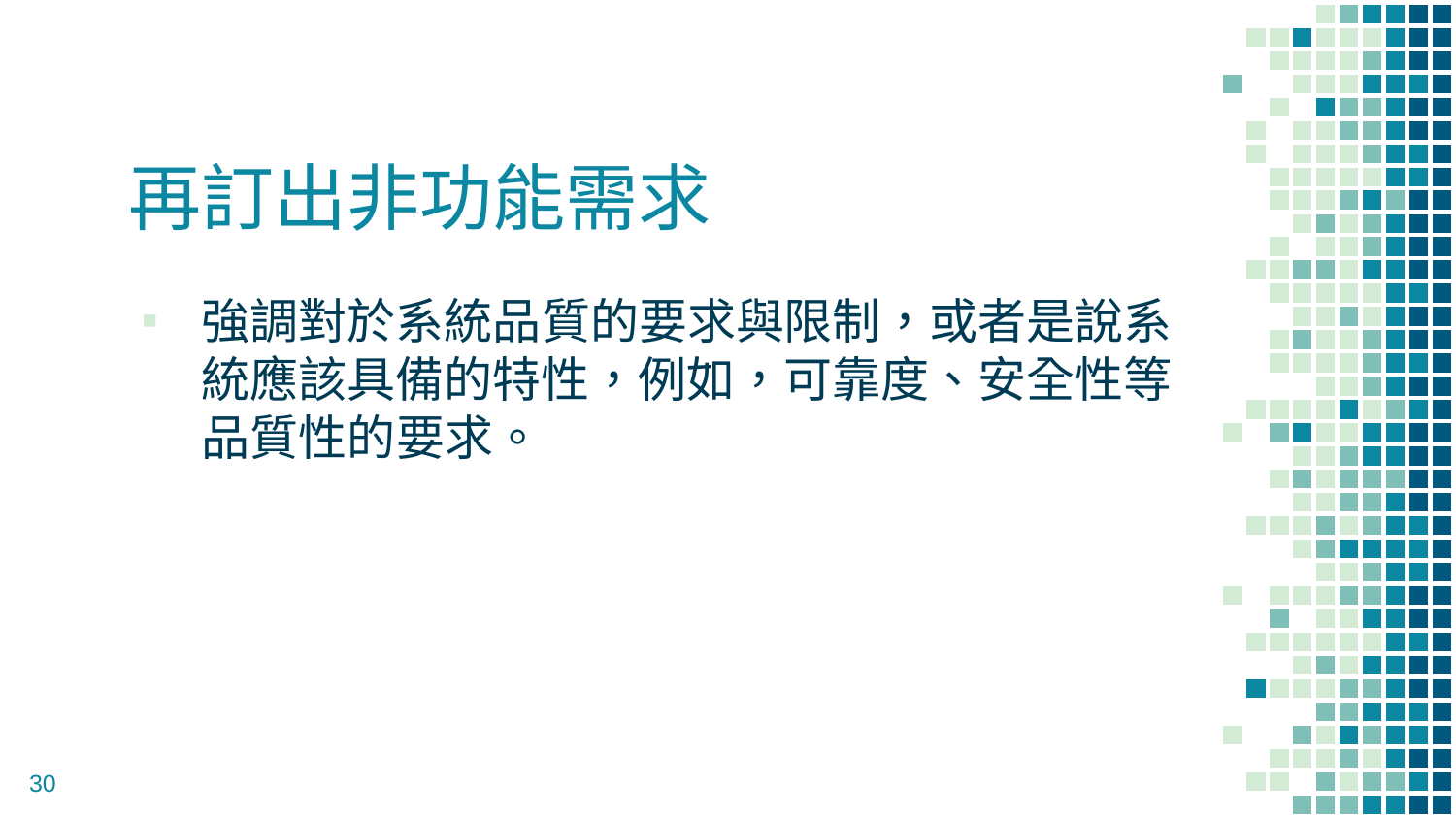

# 再訂出非功能需求
強調對於系統品質的要求與限制，或者是說系統應該具備的特性，例如，可靠度、安全性等品質性的要求。

30